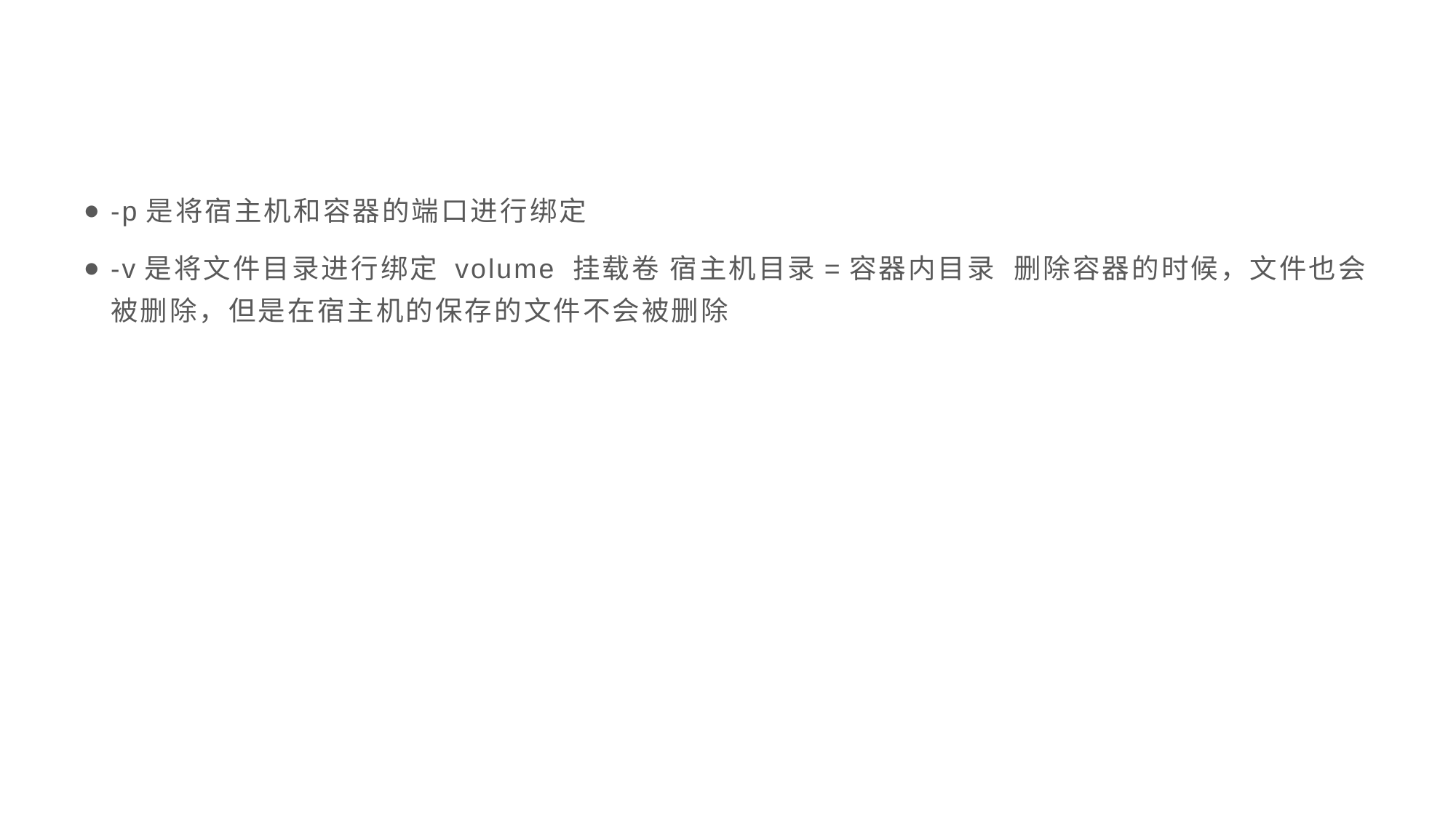

#
-p是将宿主机和容器的端口进行绑定
-v是将文件目录进行绑定 volume 挂载卷 宿主机目录=容器内目录  删除容器的时候，文件也会被删除，但是在宿主机的保存的文件不会被删除